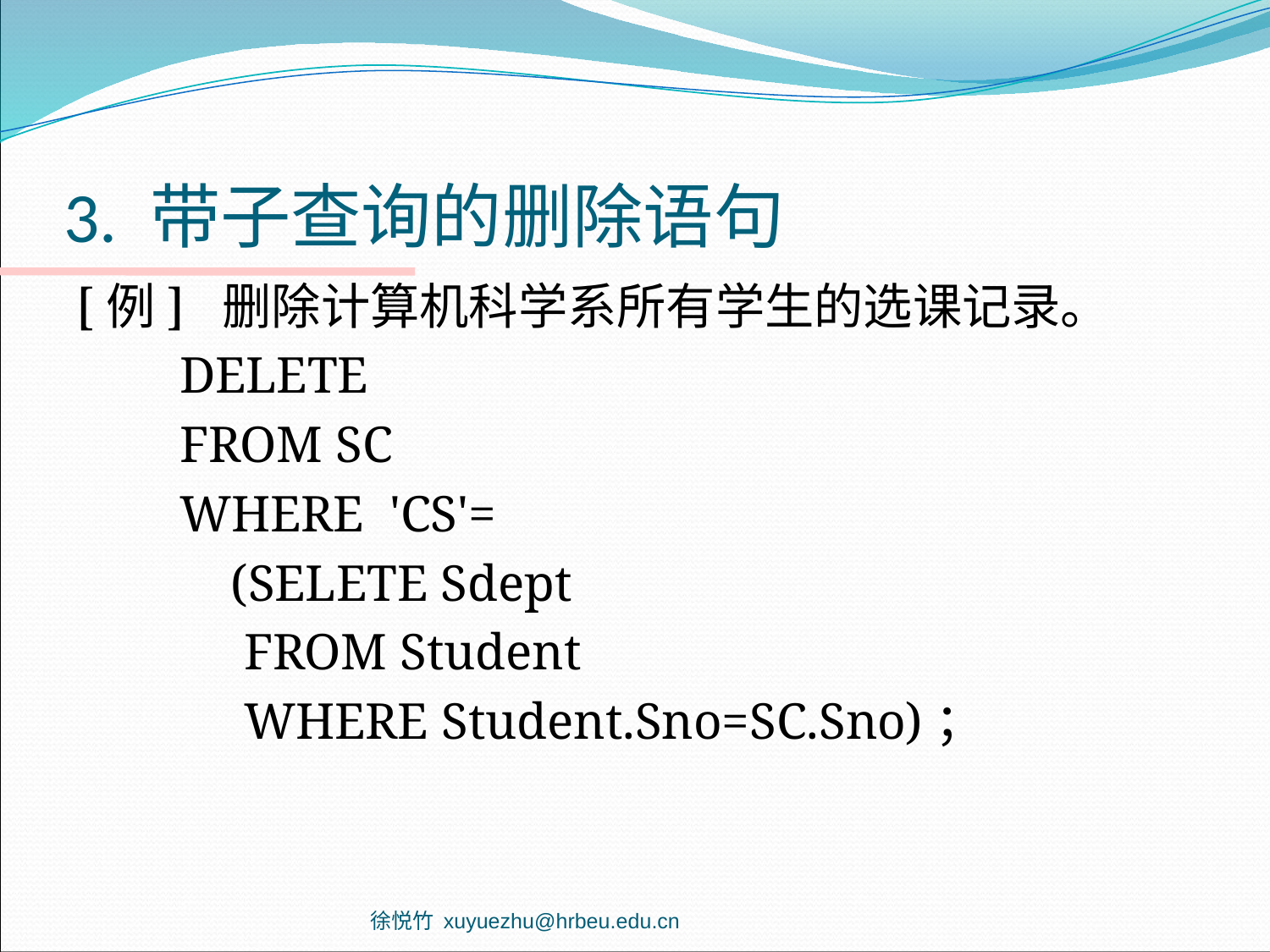

# 3. 带子查询的删除语句
[例]  删除计算机科学系所有学生的选课记录。
        DELETE
        FROM SC
        WHERE  'CS'=
            (SELETE Sdept
             FROM Student
             WHERE Student.Sno=SC.Sno)；
徐悦竹 xuyuezhu@hrbeu.edu.cn

372